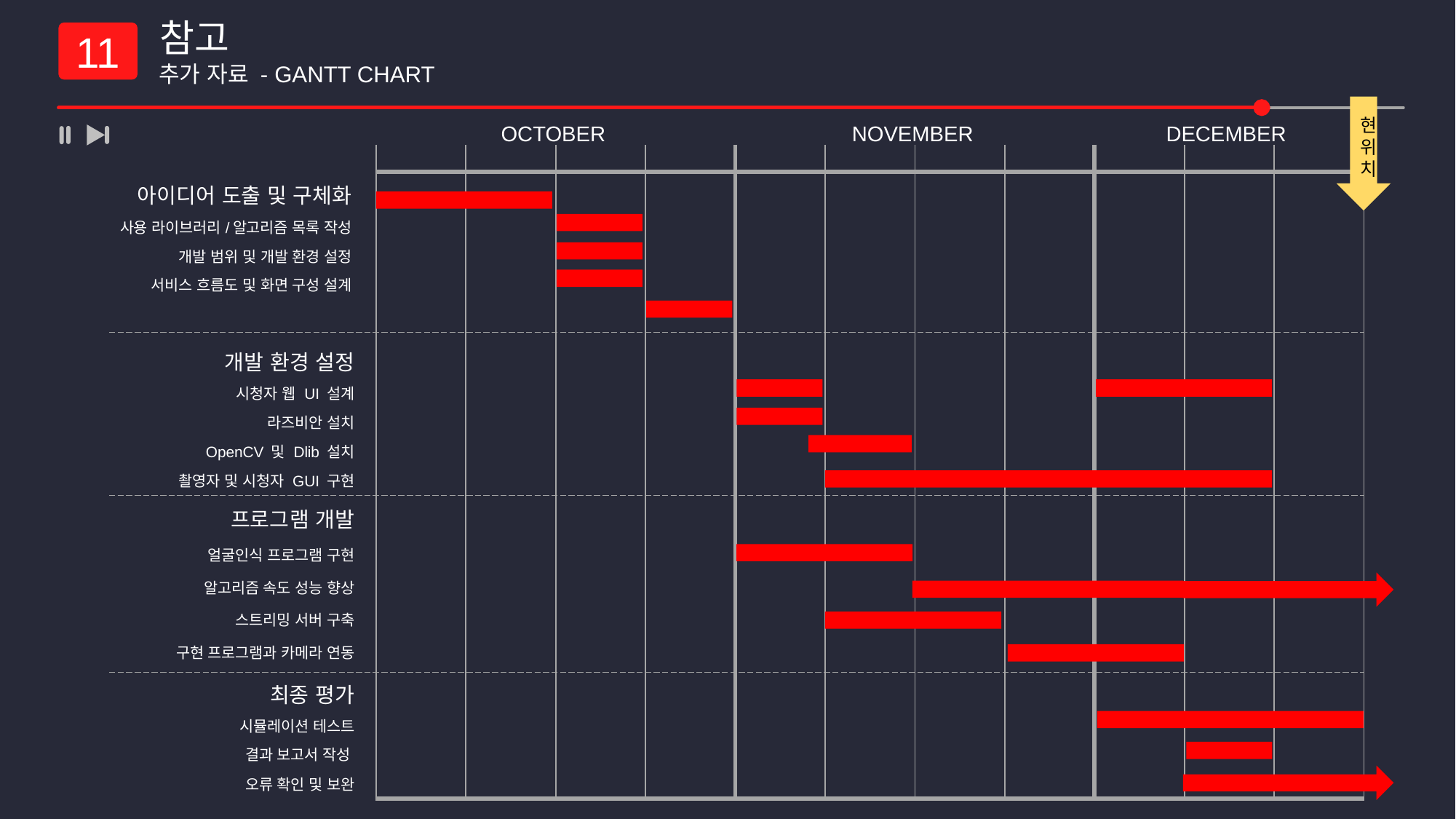

참고
  추가 자료 - GANTT CHART

11
현위치
OCTOBER
NOVEMBER
DECEMBER

|  |  |  |  |  |  |  |  |  |  |  |
| --- | --- | --- | --- | --- | --- | --- | --- | --- | --- | --- |
|  |  |  |  |  |  |  |  |  |  |  |
| 아이디어 도출 및 구체화 |
| --- |
| 사용 라이브러리/알고리즘 목록 작성 |
| 개발 범위 및 개발 환경 설정 |
| 서비스 흐름도 및 화면 구성 설계 |
|  |

| 개발 환경 설정 |
| --- |
| 시청자 웹 UI 설계 |
| 라즈비안 설치 |
| OpenCV 및 Dlib 설치 |
| 촬영자 및 시청자 GUI 구현 |

| 프로그램 개발 |
| --- |
| 얼굴인식 프로그램 구현 |
| 알고리즘 속도 성능 향상 |
| 스트리밍 서버 구축 |
| 구현 프로그램과 카메라 연동 |

| 최종 평가 |
| --- |
| 시뮬레이션 테스트 |
| 결과 보고서 작성 |
| 오류 확인 및 보완 |